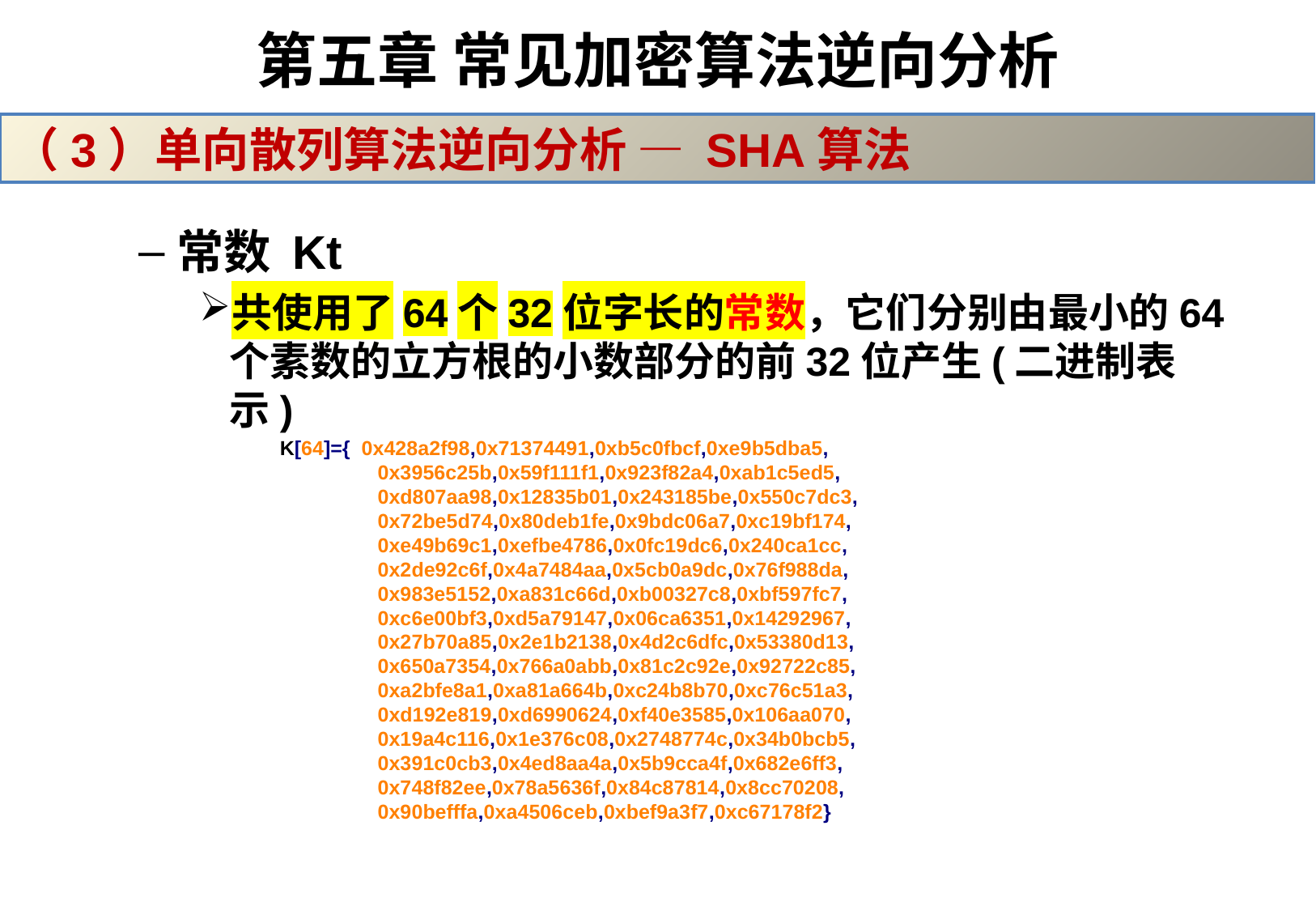

# 第五章 常见加密算法逆向分析
（3）单向散列算法逆向分析 — SHA算法
常数 Kt
共使用了64个32位字长的常数，它们分别由最小的64个素数的立方根的小数部分的前32位产生(二进制表示)
K[64]={  0x428a2f98,0x71374491,0xb5c0fbcf,0xe9b5dba5,
0x3956c25b,0x59f111f1,0x923f82a4,0xab1c5ed5,
0xd807aa98,0x12835b01,0x243185be,0x550c7dc3,
0x72be5d74,0x80deb1fe,0x9bdc06a7,0xc19bf174,
0xe49b69c1,0xefbe4786,0x0fc19dc6,0x240ca1cc,
0x2de92c6f,0x4a7484aa,0x5cb0a9dc,0x76f988da,
0x983e5152,0xa831c66d,0xb00327c8,0xbf597fc7,
0xc6e00bf3,0xd5a79147,0x06ca6351,0x14292967,
0x27b70a85,0x2e1b2138,0x4d2c6dfc,0x53380d13,
0x650a7354,0x766a0abb,0x81c2c92e,0x92722c85,
0xa2bfe8a1,0xa81a664b,0xc24b8b70,0xc76c51a3,
0xd192e819,0xd6990624,0xf40e3585,0x106aa070,
0x19a4c116,0x1e376c08,0x2748774c,0x34b0bcb5,
0x391c0cb3,0x4ed8aa4a,0x5b9cca4f,0x682e6ff3,
0x748f82ee,0x78a5636f,0x84c87814,0x8cc70208,
0x90befffa,0xa4506ceb,0xbef9a3f7,0xc67178f2}